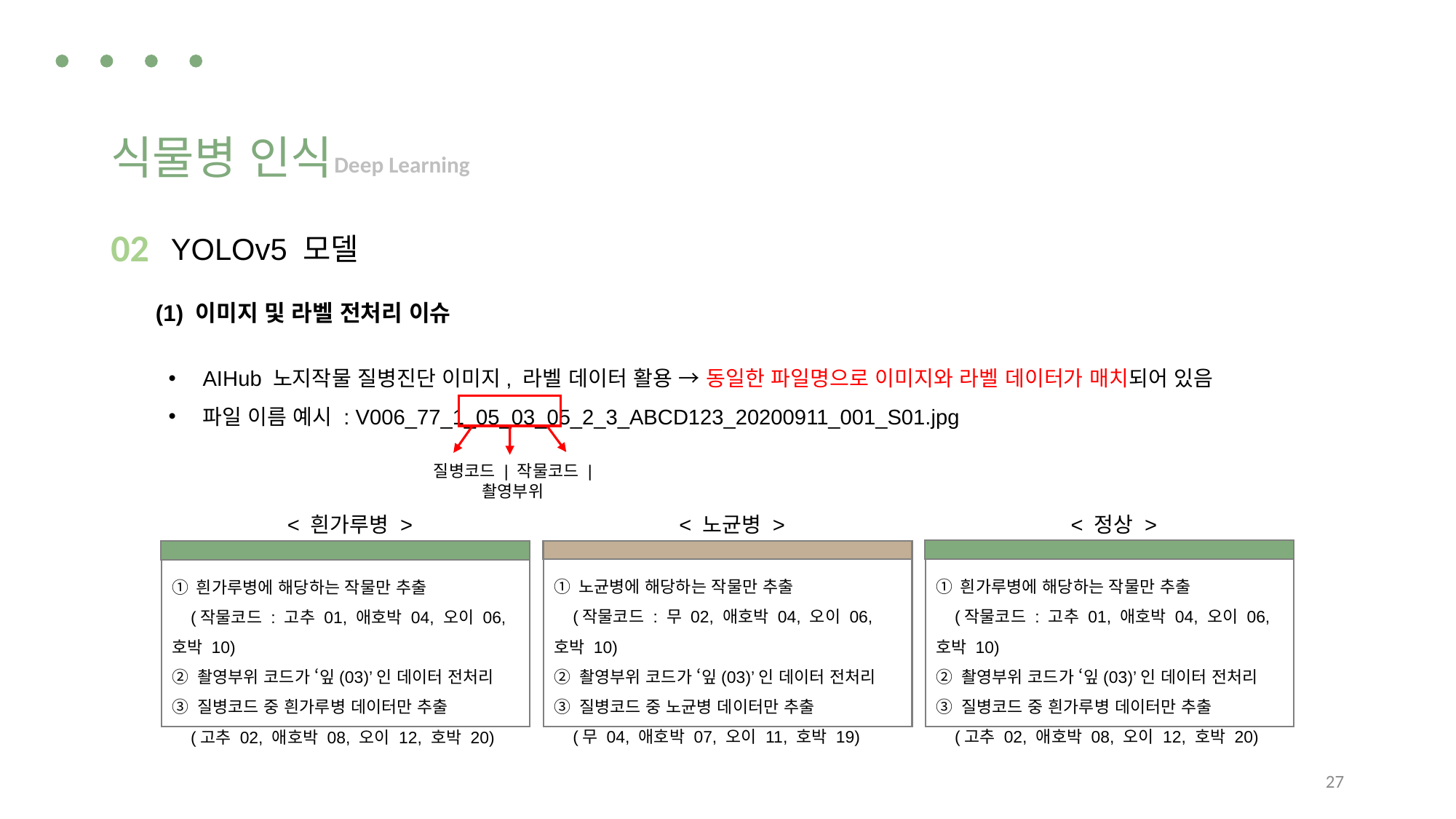

식물병 인식
Deep Learning
02
YOLOv5 모델
(1) 이미지 및 라벨 전처리 이슈
AIHub 노지작물 질병진단 이미지, 라벨 데이터 활용 → 동일한 파일명으로 이미지와 라벨 데이터가 매치되어 있음
파일 이름 예시 : V006_77_1_05_03_05_2_3_ABCD123_20200911_001_S01.jpg

질병코드 | 작물코드 | 촬영부위
< 정상 >
< 노균병 >
< 흰가루병 >

① 흰가루병에 해당하는 작물만 추출
    (작물코드 : 고추 01, 애호박 04, 오이 06, 호박 10)
② 촬영부위 코드가 ‘잎(03)’인 데이터 전처리
③ 질병코드 중 흰가루병 데이터만 추출
    (고추 02, 애호박 08, 오이 12, 호박 20)
① 노균병에 해당하는 작물만 추출
    (작물코드 : 무 02, 애호박 04, 오이 06, 호박 10)
② 촬영부위 코드가 ‘잎(03)’인 데이터 전처리
③ 질병코드 중 노균병 데이터만 추출
    (무 04, 애호박 07, 오이 11, 호박 19)
① 흰가루병에 해당하는 작물만 추출
    (작물코드 : 고추 01, 애호박 04, 오이 06, 호박 10)
② 촬영부위 코드가 ‘잎(03)’인 데이터 전처리
③ 질병코드 중 흰가루병 데이터만 추출
    (고추 02, 애호박 08, 오이 12, 호박 20)
27